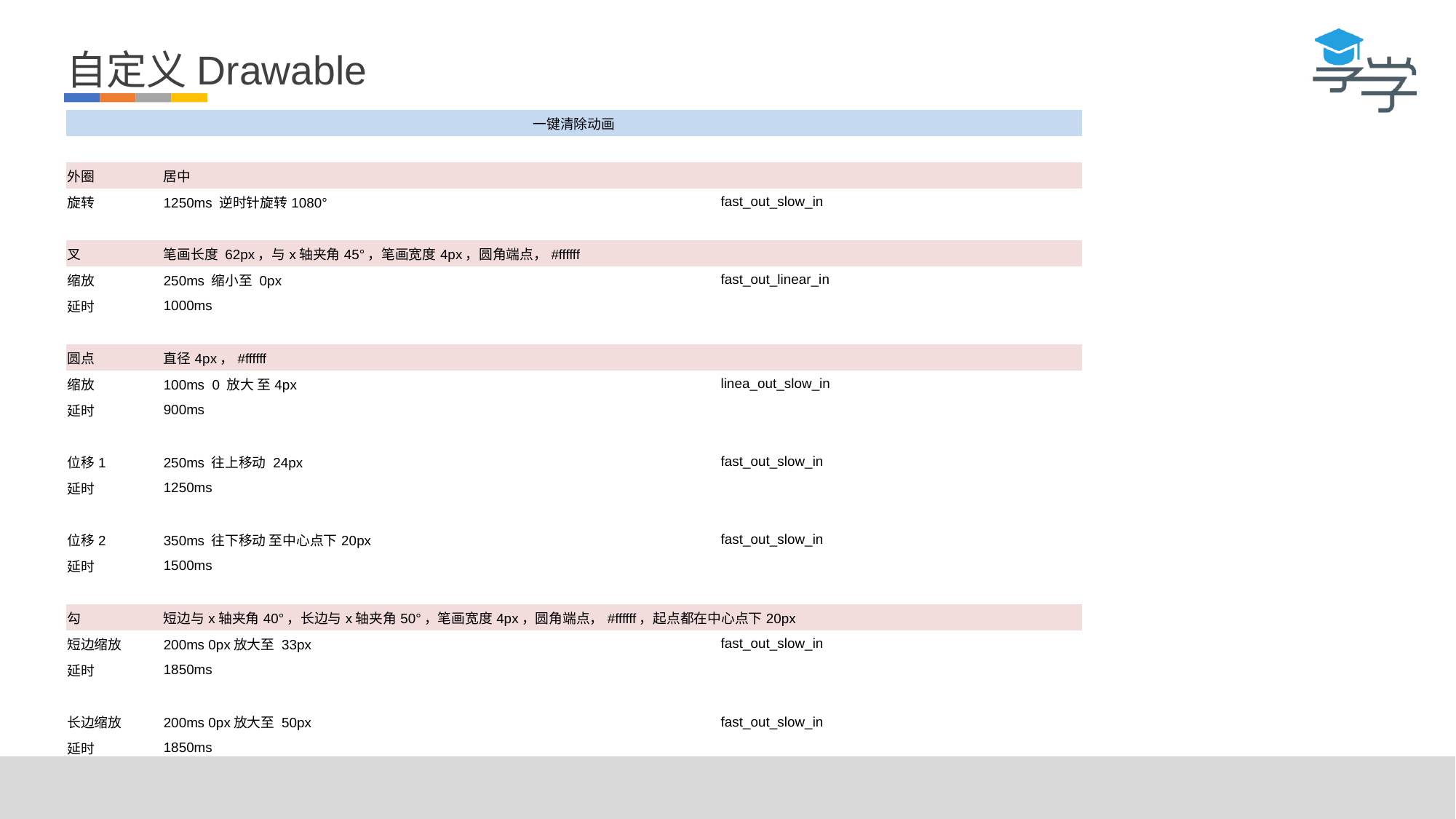

自定义Drawable

| 一键清除动画 |  |  |  |  |
| --- | --- | --- | --- | --- |
|  |  |  |  |  |
| 外圈 | 居中 |  |  |  |
| 旋转 | 1250ms 逆时针旋转1080° |  |  | fast\_out\_slow\_in |
|  |  |  |  |  |
| 叉 | 笔画长度 62px，与x轴夹角45°，笔画宽度4px，圆角端点，#ffffff |  |  |  |
| 缩放 | 250ms 缩小至 0px |  |  | fast\_out\_linear\_in |
| 延时 | 1000ms |  |  |  |
|  |  |  |  |  |
| 圆点 | 直径4px，#ffffff |  |  |  |
| 缩放 | 100ms 0 放大 至4px |  |  | linea\_out\_slow\_in |
| 延时 | 900ms |  |  |  |
|  |  |  |  |  |
| 位移1 | 250ms 往上移动 24px |  |  | fast\_out\_slow\_in |
| 延时 | 1250ms |  |  |  |
|  |  |  |  |  |
| 位移2 | 350ms 往下移动 至中心点下20px |  |  | fast\_out\_slow\_in |
| 延时 | 1500ms |  |  |  |
|  |  |  |  |  |
| 勾 | 短边与x轴夹角40°，长边与x轴夹角50°，笔画宽度4px，圆角端点，#ffffff，起点都在中心点下20px |  |  |  |
| 短边缩放 | 200ms 0px放大至 33px |  |  | fast\_out\_slow\_in |
| 延时 | 1850ms |  |  |  |
|  |  |  |  |  |
| 长边缩放 | 200ms 0px放大至 50px |  |  | fast\_out\_slow\_in |
| 延时 | 1850ms |  |  |  |